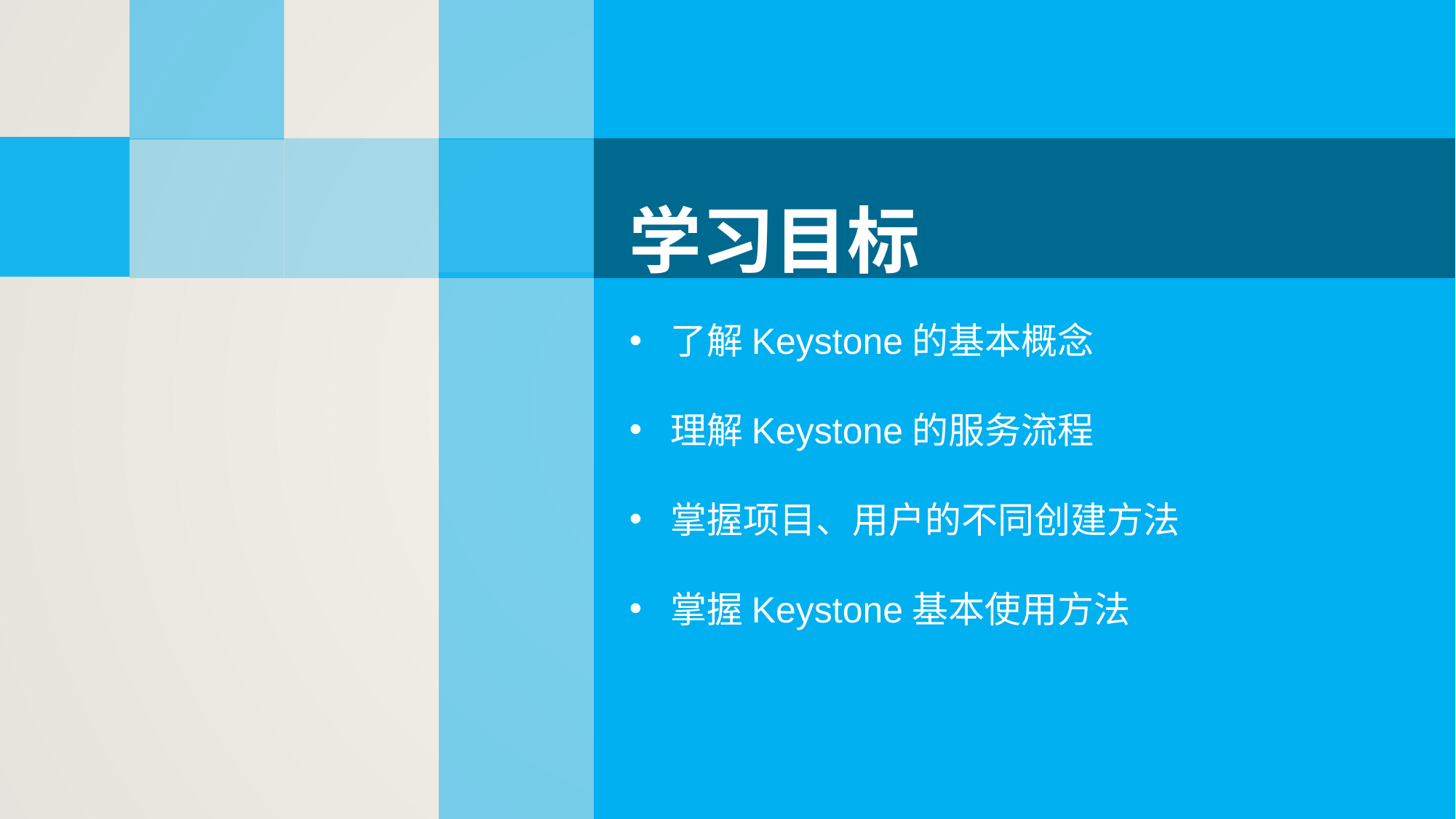

学习目标
了解Keystone的基本概念
理解Keystone的服务流程
掌握项目、用户的不同创建方法
掌握Keystone基本使用方法